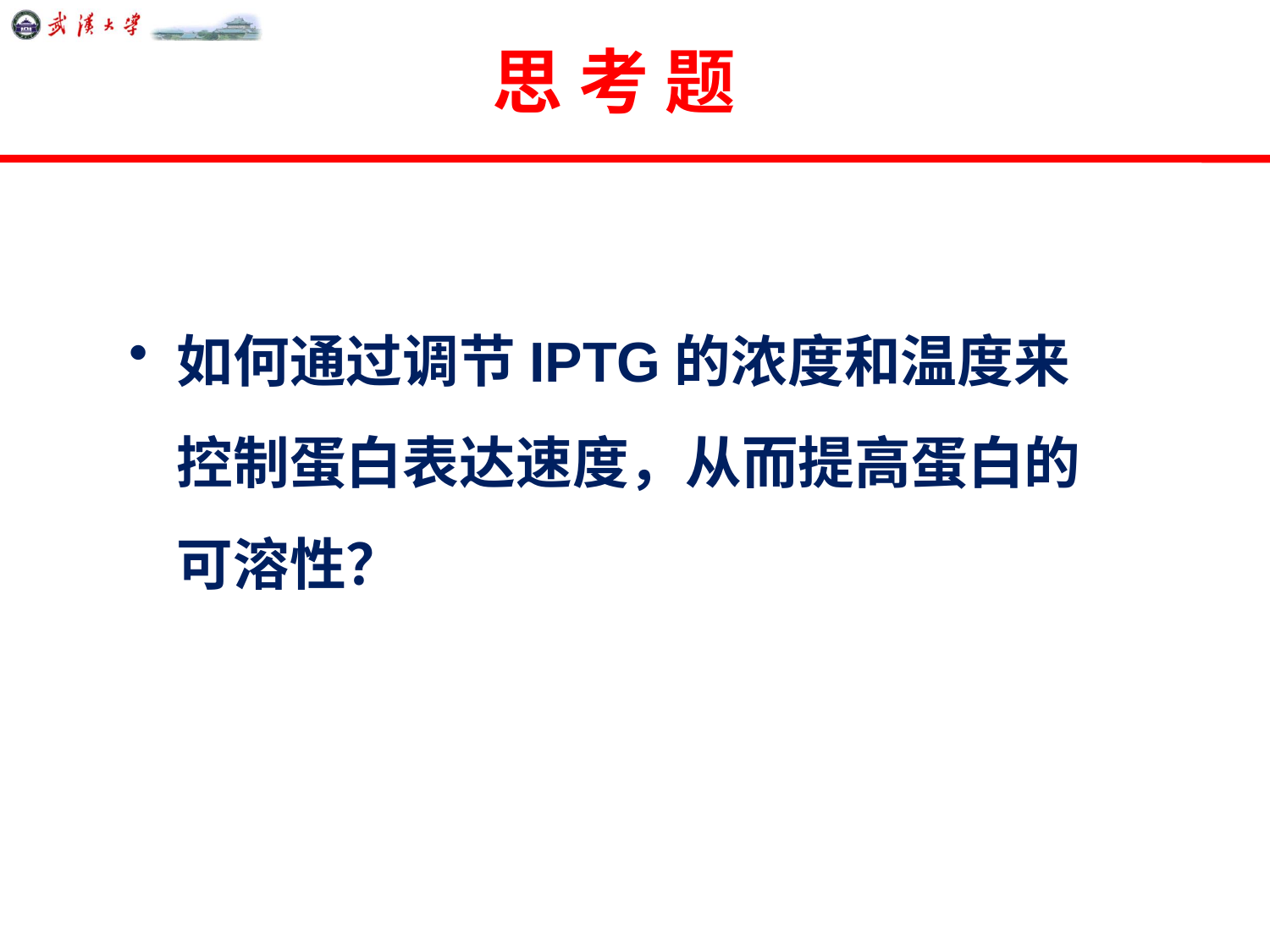

# 思 考 题
如何通过调节IPTG的浓度和温度来控制蛋白表达速度，从而提高蛋白的可溶性？